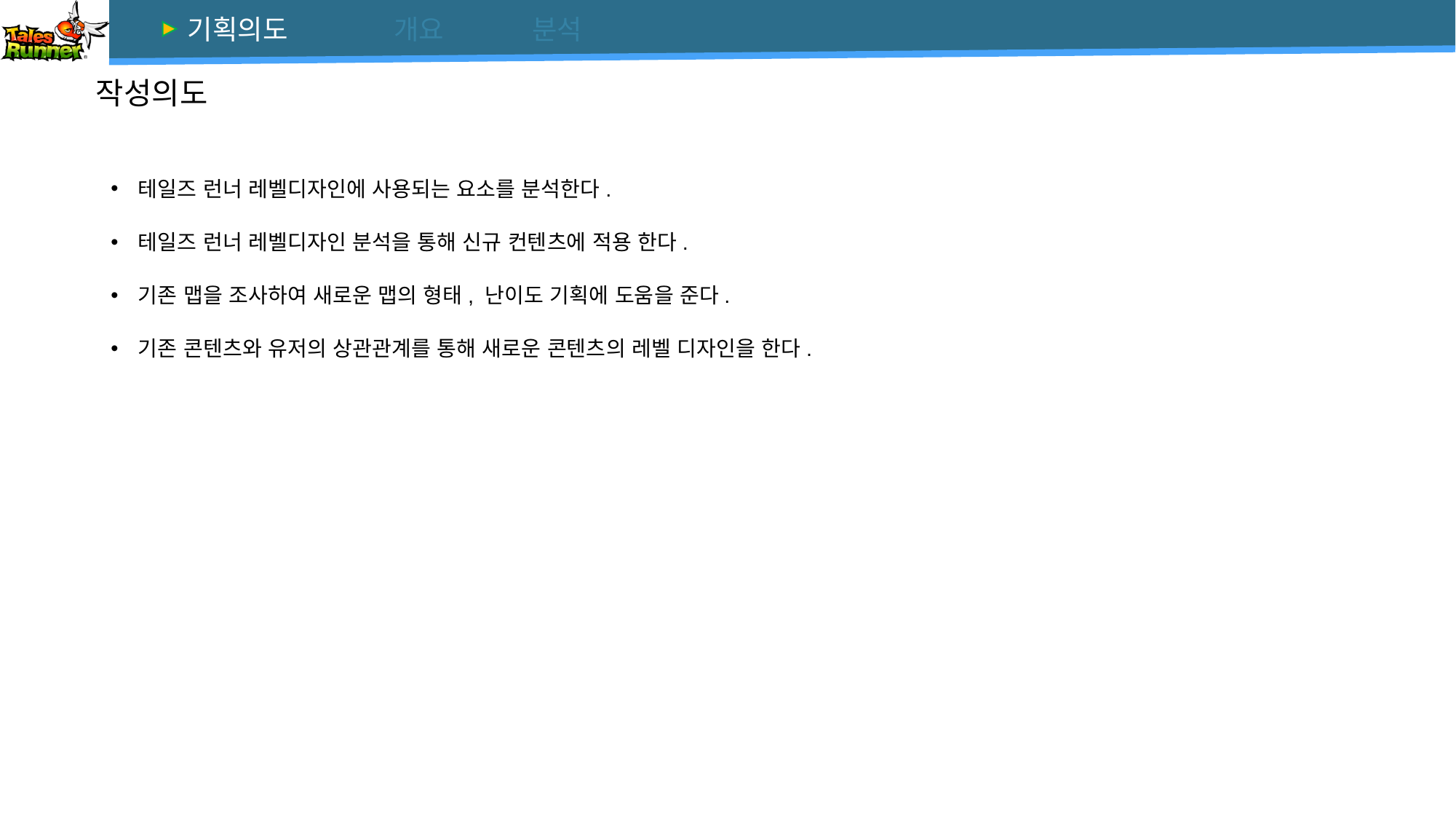

# 작성의도
테일즈 런너 레벨디자인에 사용되는 요소를 분석한다.
테일즈 런너 레벨디자인 분석을 통해 신규 컨텐츠에 적용 한다.
기존 맵을 조사하여 새로운 맵의 형태, 난이도 기획에 도움을 준다.
기존 콘텐츠와 유저의 상관관계를 통해 새로운 콘텐츠의 레벨 디자인을 한다.